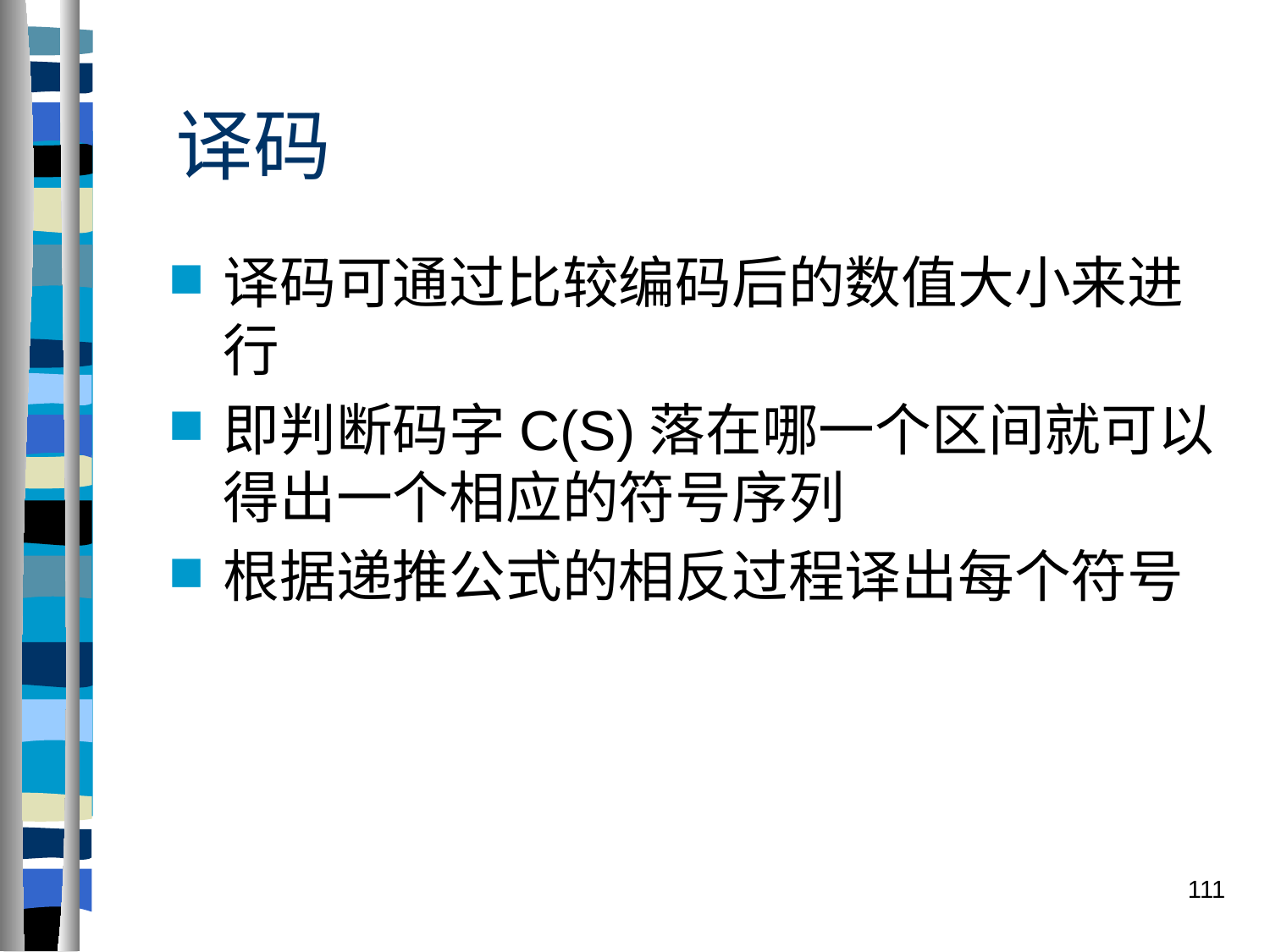

译码
译码可通过比较编码后的数值大小来进行
即判断码字C(S)落在哪一个区间就可以得出一个相应的符号序列
根据递推公式的相反过程译出每个符号
111